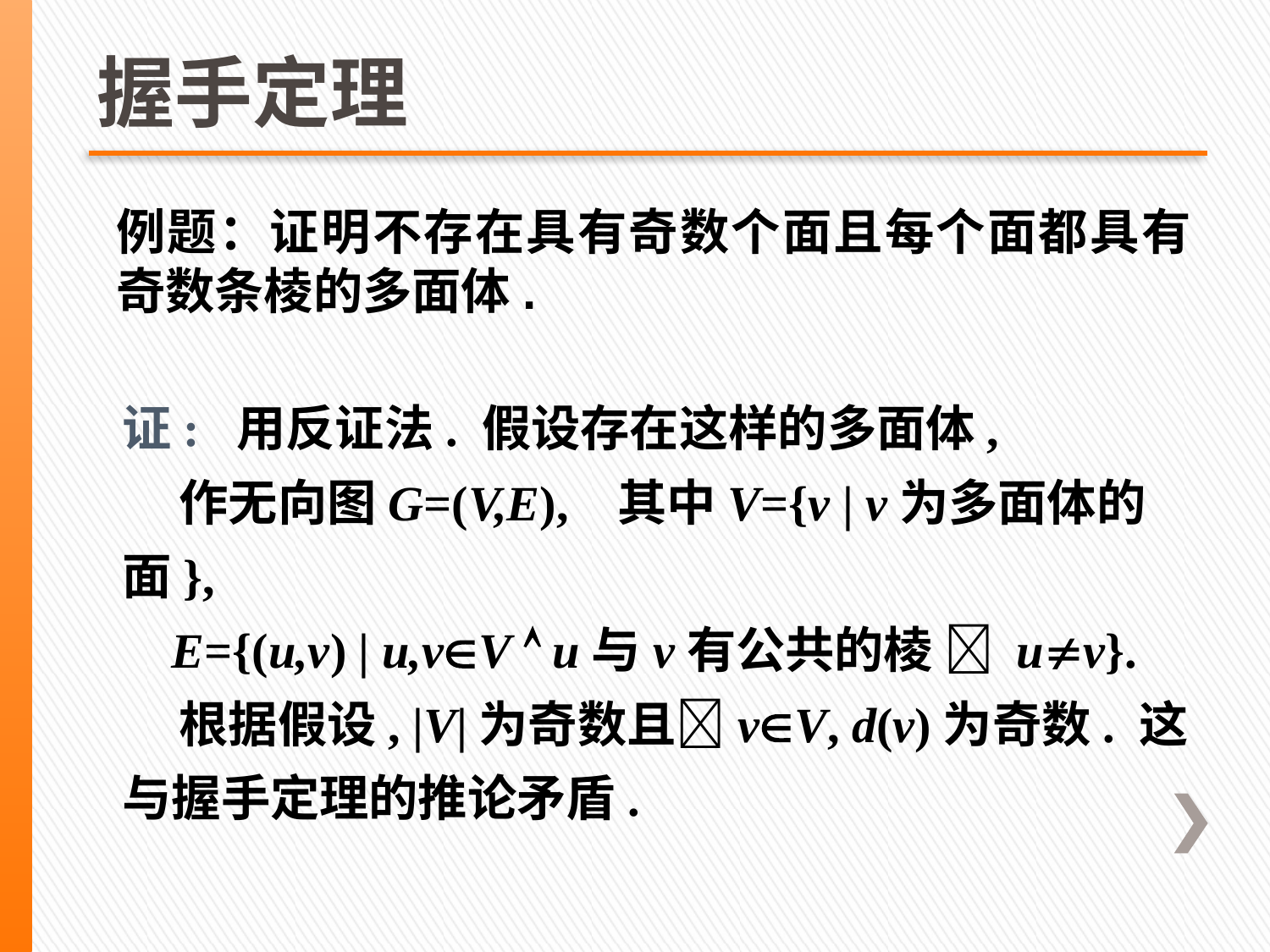

# 握手定理
例题：证明不存在具有奇数个面且每个面都具有奇数条棱的多面体.
证:  用反证法. 假设存在这样的多面体,
    作无向图G=(V,E),   其中V={v | v为多面体的面},
    E={(u,v) | u,v∈V ∧ u与v有公共的棱 ∧ u≠v}.
    根据假设, |V|为奇数且∀v∈V, d(v)为奇数. 这与握手定理的推论矛盾.